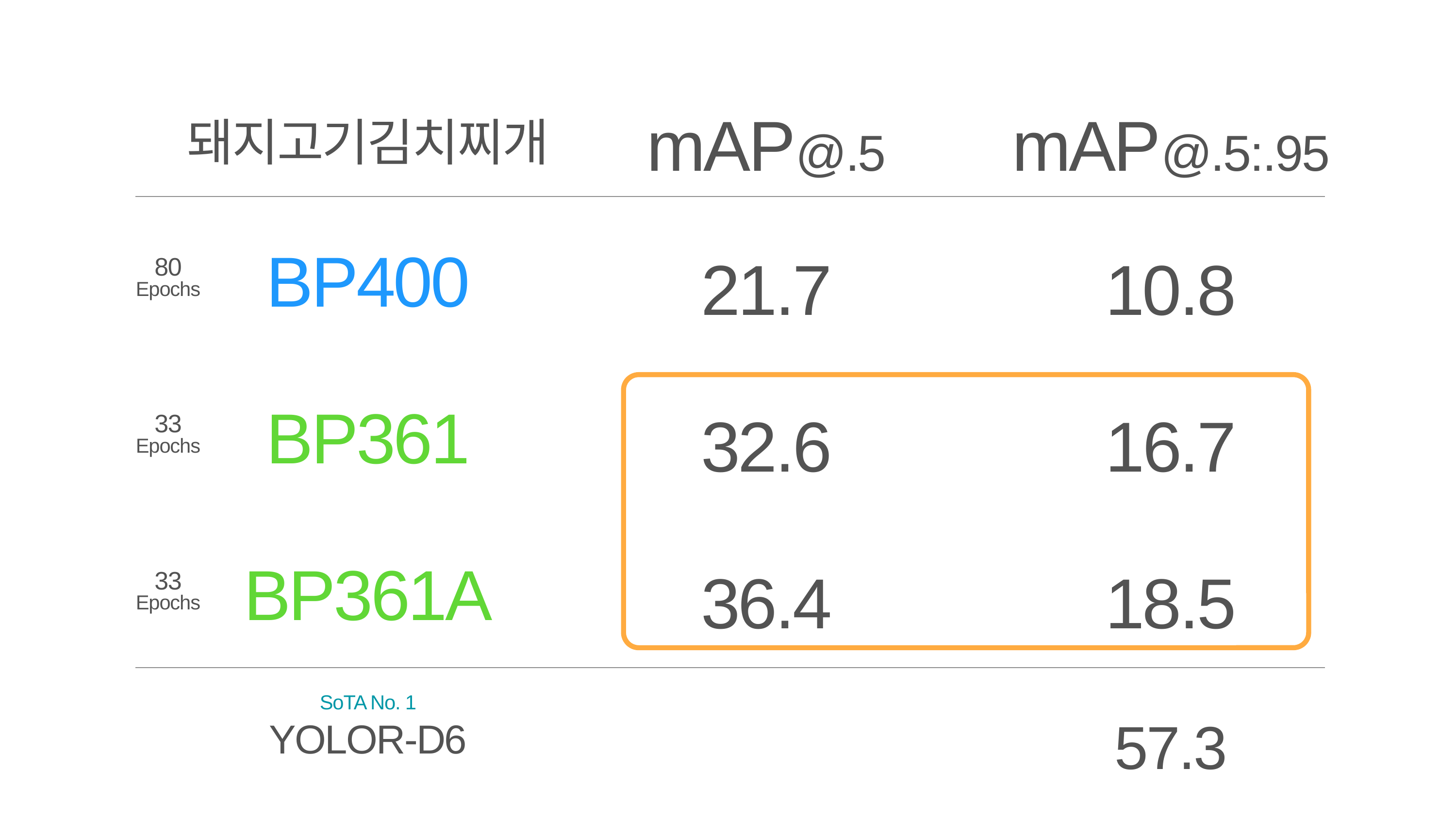

mAP@.5
mAP@.5:.95
돼지고기김치찌개

BP400
21.7
10.8
80
Epochs

BP361
32.6
16.7
33
Epochs
BP361A
36.4
18.5
33
Epochs

SoTA No. 1
YOLOR-D6
57.3